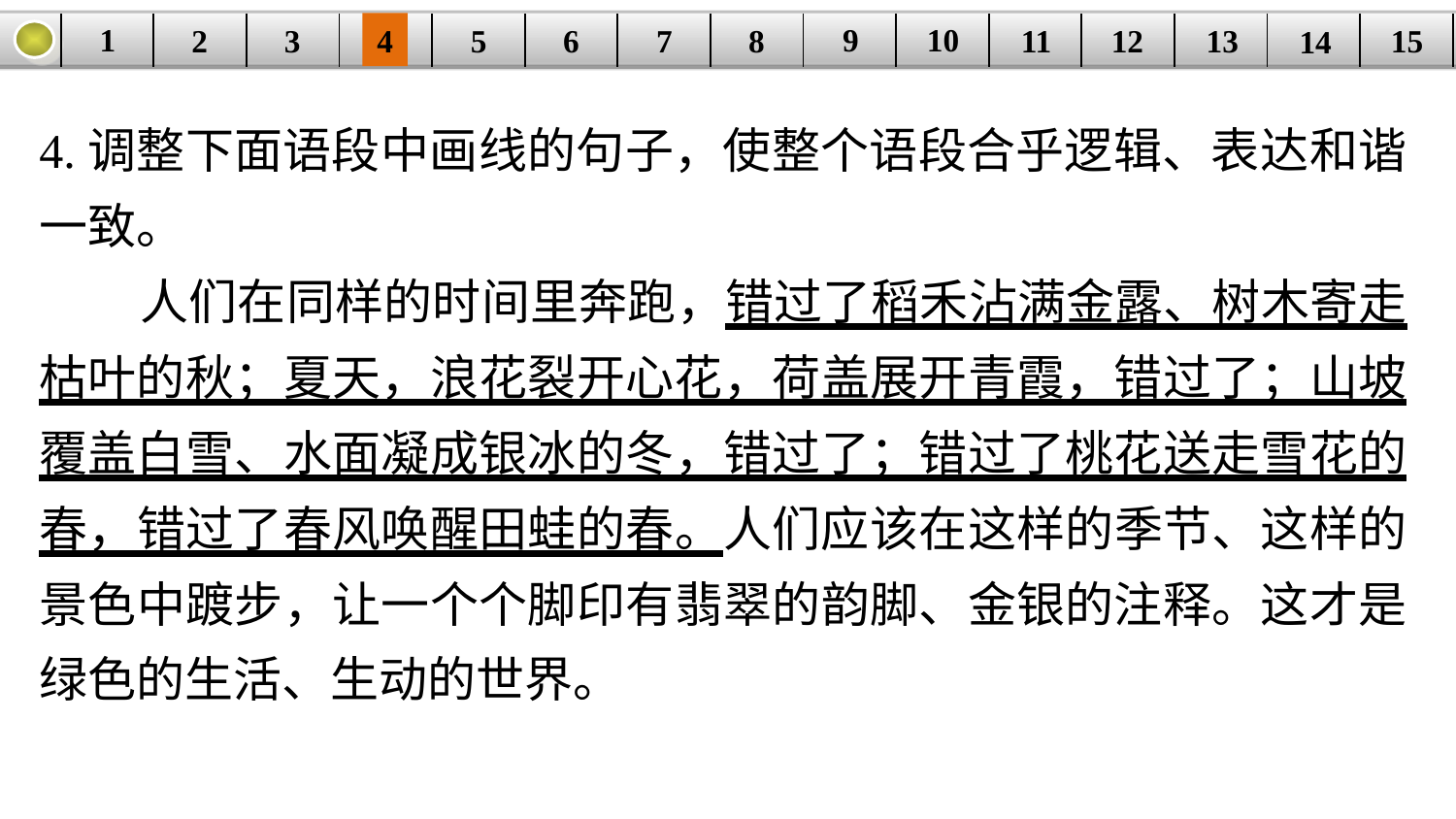

9
10
1
3
4
5
6
8
11
2
12
15
|  |  |  |  |  |  |  |  |  |  |  |  |  |  |  |
| --- | --- | --- | --- | --- | --- | --- | --- | --- | --- | --- | --- | --- | --- | --- |
7
13
14

4.调整下面语段中画线的句子，使整个语段合乎逻辑、表达和谐一致。
        人们在同样的时间里奔跑，错过了稻禾沾满金露、树木寄走枯叶的秋；夏天，浪花裂开心花，荷盖展开青霞，错过了；山坡覆盖白雪、水面凝成银冰的冬，错过了；错过了桃花送走雪花的春，错过了春风唤醒田蛙的春。人们应该在这样的季节、这样的景色中踱步，让一个个脚印有翡翠的韵脚、金银的注释。这才是绿色的生活、生动的世界。